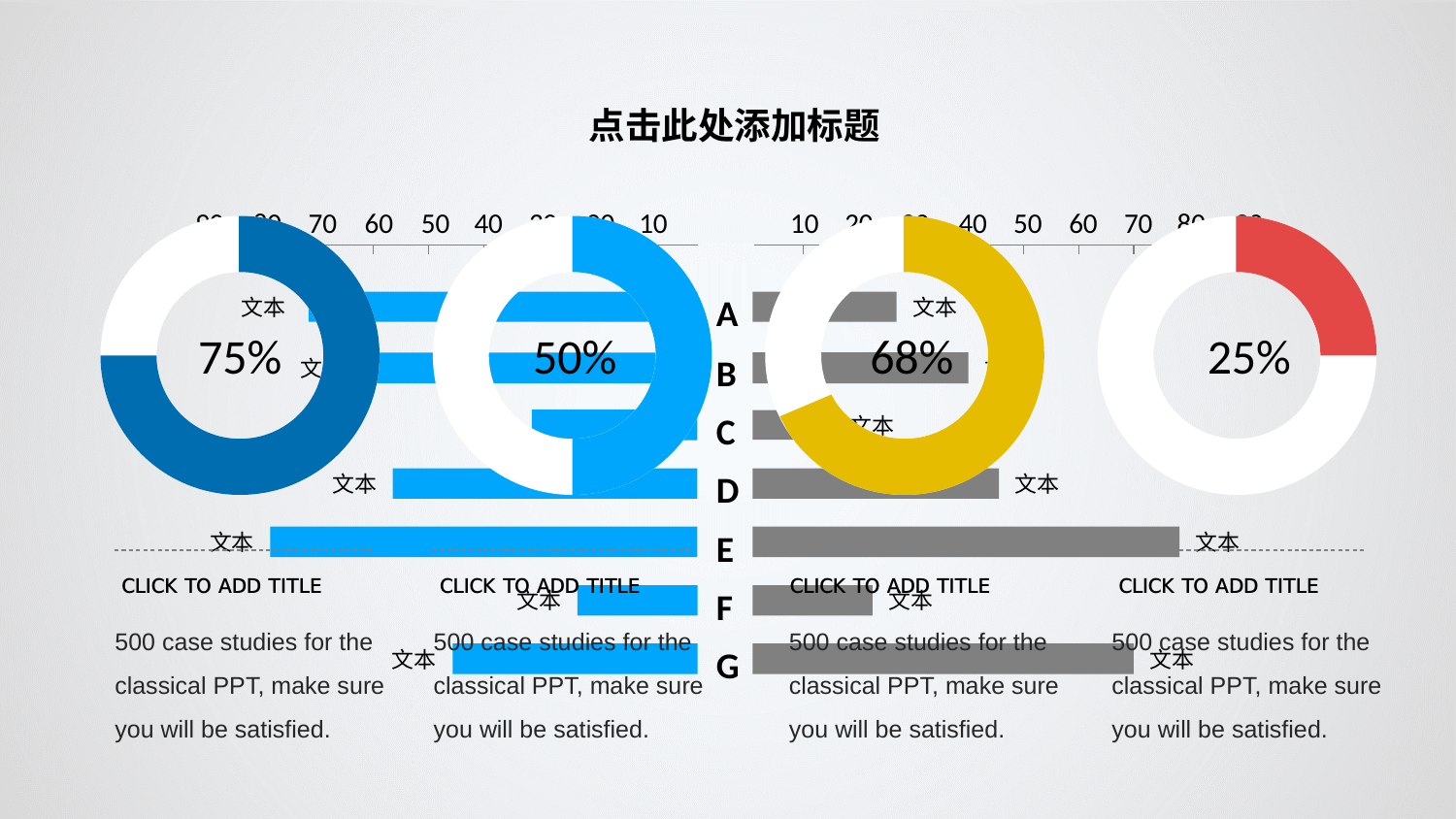

点击此处添加标题
90
80
70
60
50
40
30
20
10
10
20
30
40
50
60
70
80
90

75%

50%

68%

25%
A
B
C
D
E
F
G
文本

文本

文本

文本

文本

文本

文本

文本

文本

文本

 CLICK TO ADD TITLE
 CLICK TO ADD TITLE
 CLICK TO ADD TITLE
 CLICK TO ADD TITLE
文本

文本

500 case studies for the classical PPT, make sure you will be satisfied.
500 case studies for the classical PPT, make sure you will be satisfied.
500 case studies for the classical PPT, make sure you will be satisfied.
500 case studies for the classical PPT, make sure you will be satisfied.
文本

文本